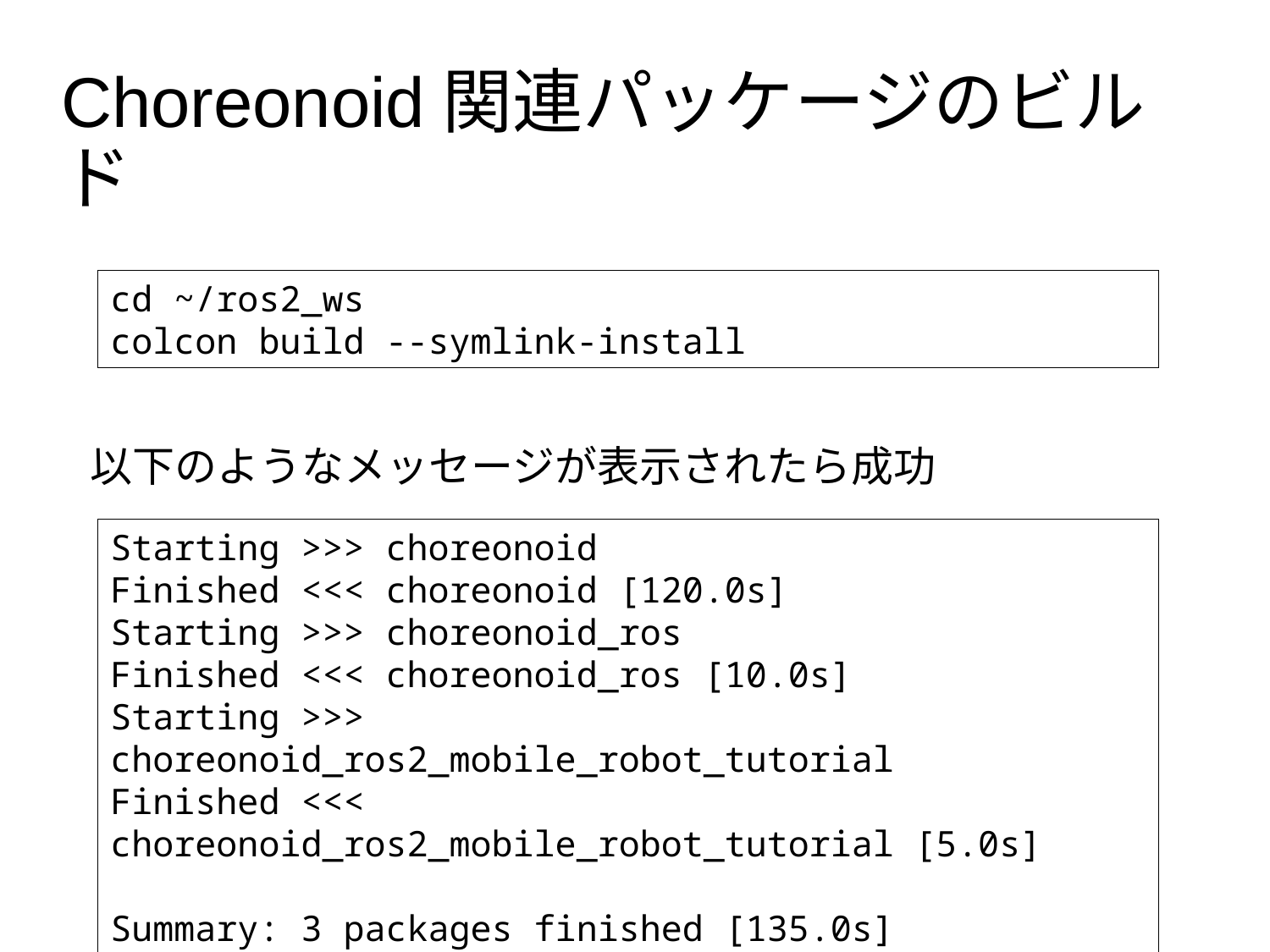

# Choreonoid関連パッケージのビルド
cd ~/ros2_ws
colcon build --symlink-install
以下のようなメッセージが表示されたら成功
Starting >>> choreonoid
Finished <<< choreonoid [120.0s]
Starting >>> choreonoid_ros
Finished <<< choreonoid_ros [10.0s]
Starting >>> choreonoid_ros2_mobile_robot_tutorial
Finished <<< choreonoid_ros2_mobile_robot_tutorial [5.0s]

Summary: 3 packages finished [135.0s]